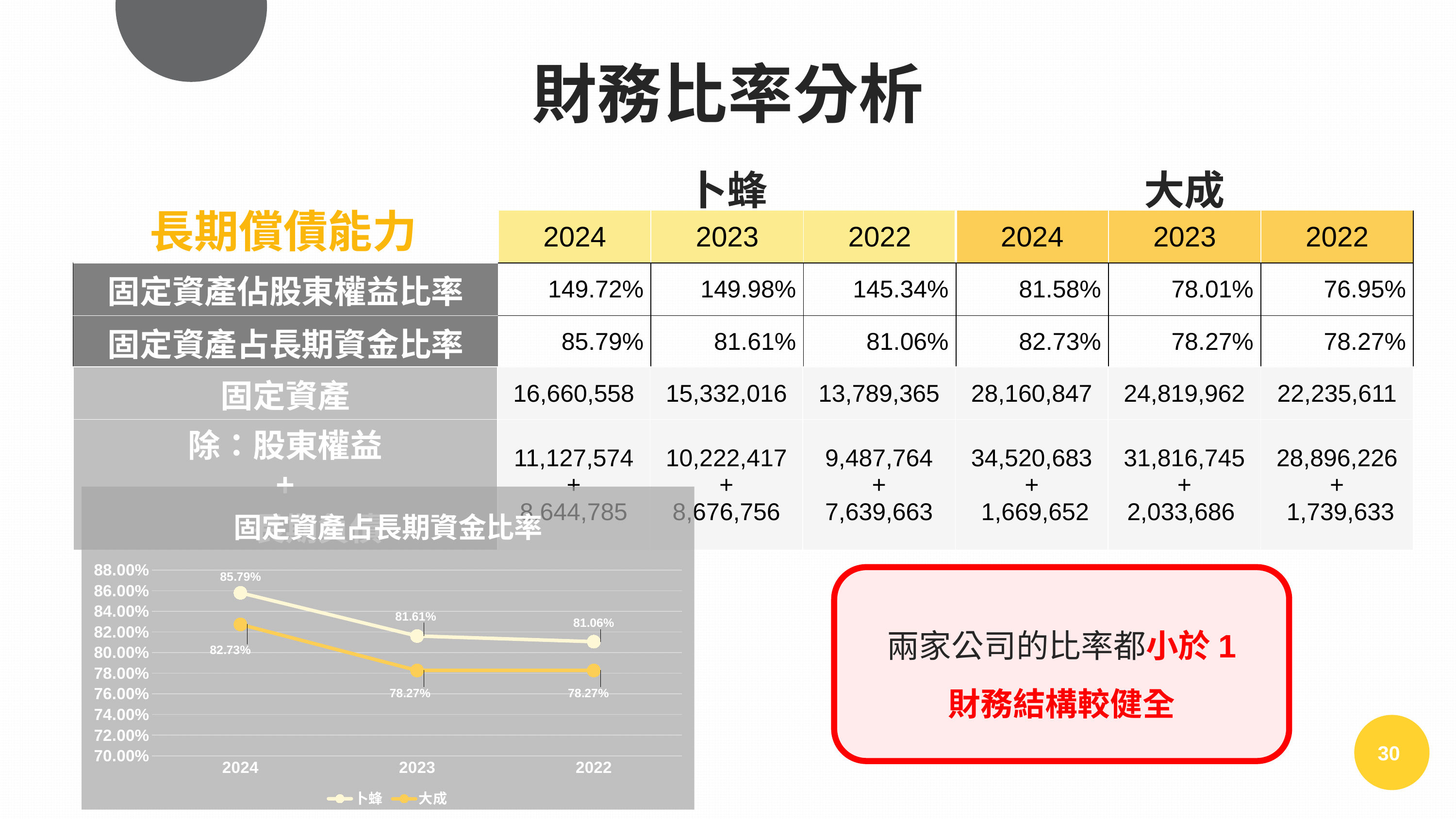

財務比率分析
|  | 卜蜂 |  |  | 大成 |  |  |
| --- | --- | --- | --- | --- | --- | --- |
|  | 2024 | 2023 | 2022 | 2024 | 2023 | 2022 |
| 固定資產佔股東權益比率 | 149.72% | 149.98% | 145.34% | 81.58% | 78.01% | 76.95% |
| 固定資產占長期資金比率 | 85.79% | 81.61% | 81.06% | 82.73% | 78.27% | 78.27% |
| 固定長期適合率 | 118.87% | 124.91% | 126.18% | 129.36% | 136.70% | 132.87% |
| 固定資產比率 | 56.55% | 56.02% | 52.24% | 39.80% | 38.29% | 35.67% |
長期償債能力
| 固定資產 | 16,660,558 | 15,332,016 | 13,789,365 | 28,160,847 | 24,819,962 | 22,235,611 |
| --- | --- | --- | --- | --- | --- | --- |
| 除：股東權益 + 　　長期負債 | 11,127,574 + 8,644,785 | 10,222,417 + 8,676,756 | 9,487,764 + 7,639,663 | 34,520,683 + 1,669,652 | 31,816,745 + 2,033,686 | 28,896,226 + 1,739,633 |

### Chart: 固定資產占長期資金比率

| Category | 卜蜂 | 大成 |
|---|---|---|
| 2024 | 0.8579 | 0.8273 |
| 2023 | 0.8161 | 0.7827 |
| 2022 | 0.8106 | 0.7827 |
兩家公司的比率都小於1
財務結構較健全

30